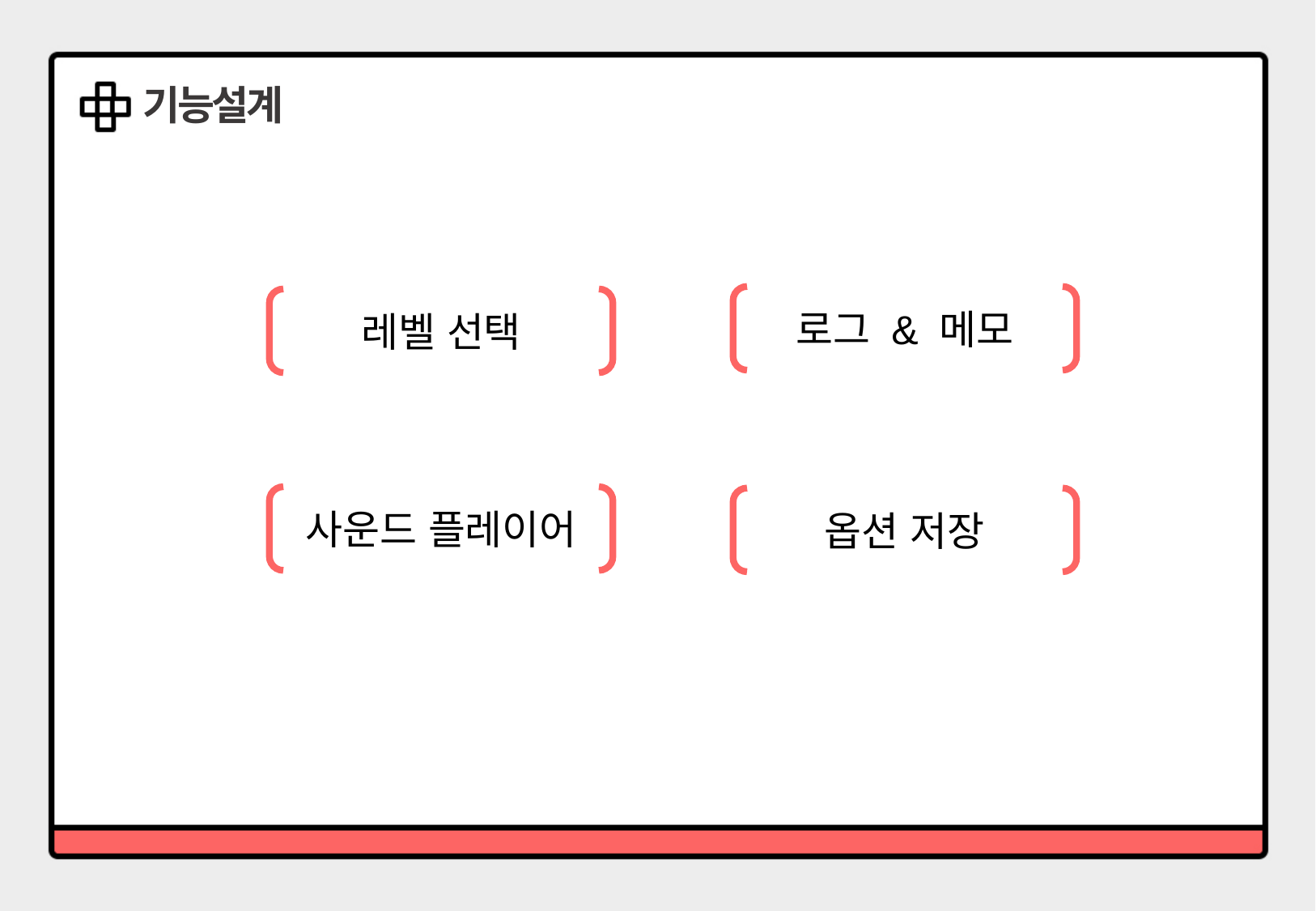

기능설계
로그 & 메모
레벨 선택
사운드 플레이어
옵션 저장